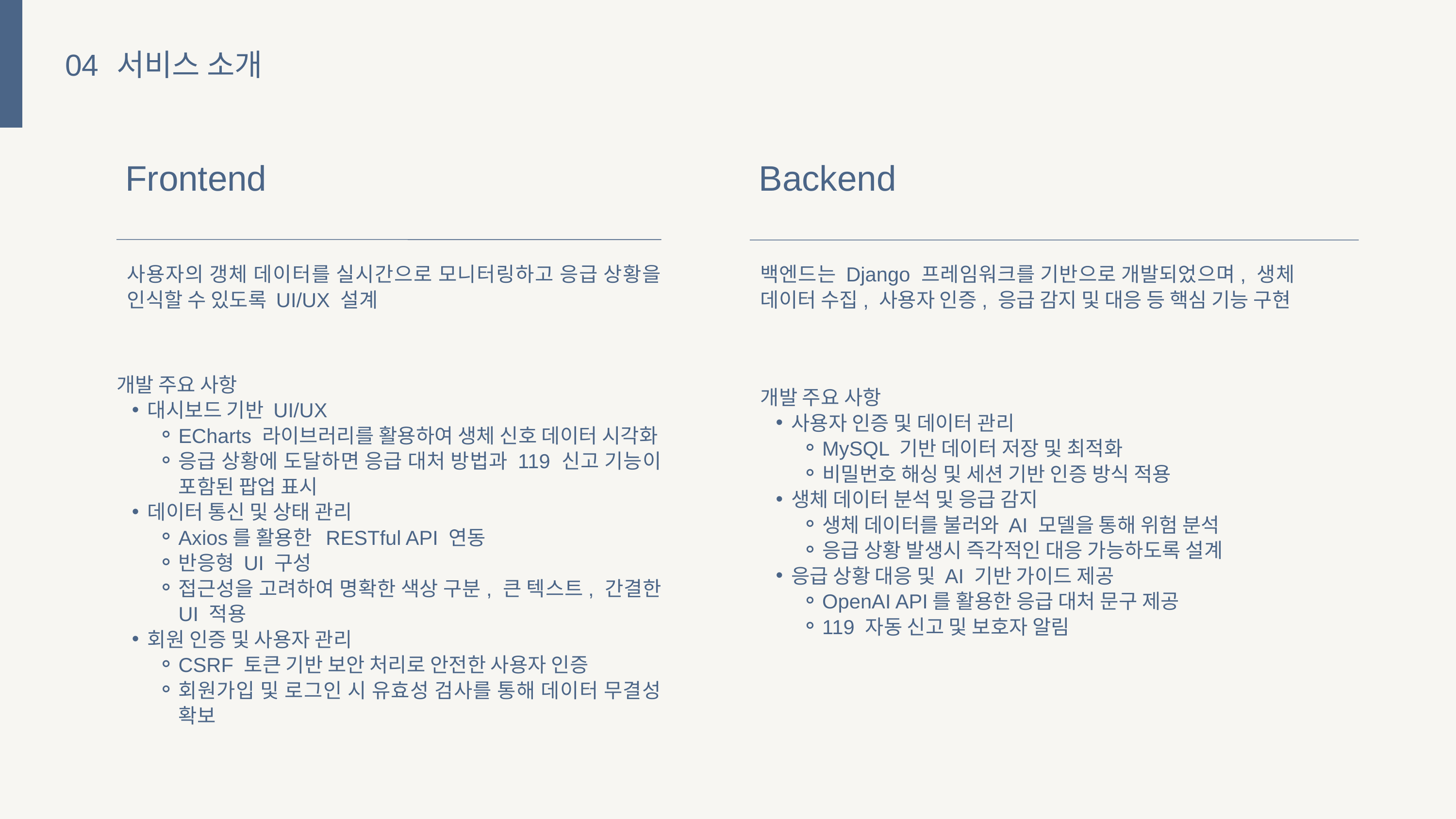

04
서비스 소개
Frontend
Backend

사용자의 갱체 데이터를 실시간으로 모니터링하고 응급 상황을 인식할 수 있도록 UI/UX 설계

백엔드는 Django 프레임워크를 기반으로 개발되었으며, 생체 데이터 수집, 사용자 인증, 응급 감지 및 대응 등 핵심 기능 구현

개발 주요 사항
대시보드 기반 UI/UX
ECharts 라이브러리를 활용하여 생체 신호 데이터 시각화
응급 상황에 도달하면 응급 대처 방법과 119 신고 기능이 포함된 팝업 표시
데이터 통신 및 상태 관리
Axios를 활용한  RESTful API 연동
반응형 UI 구성
접근성을 고려하여 명확한 색상 구분, 큰 텍스트, 간결한 UI 적용
회원 인증 및 사용자 관리
CSRF 토큰 기반 보안 처리로 안전한 사용자 인증
회원가입 및 로그인 시 유효성 검사를 통해 데이터 무결성 확보
개발 주요 사항
사용자 인증 및 데이터 관리
MySQL 기반 데이터 저장 및 최적화
비밀번호 해싱 및 세션 기반 인증 방식 적용
생체 데이터 분석 및 응급 감지
생체 데이터를 불러와 AI 모델을 통해 위험 분석
응급 상황 발생시 즉각적인 대응 가능하도록 설계
응급 상황 대응 및 AI 기반 가이드 제공
OpenAI API를 활용한 응급 대처 문구 제공
119 자동 신고 및 보호자 알림